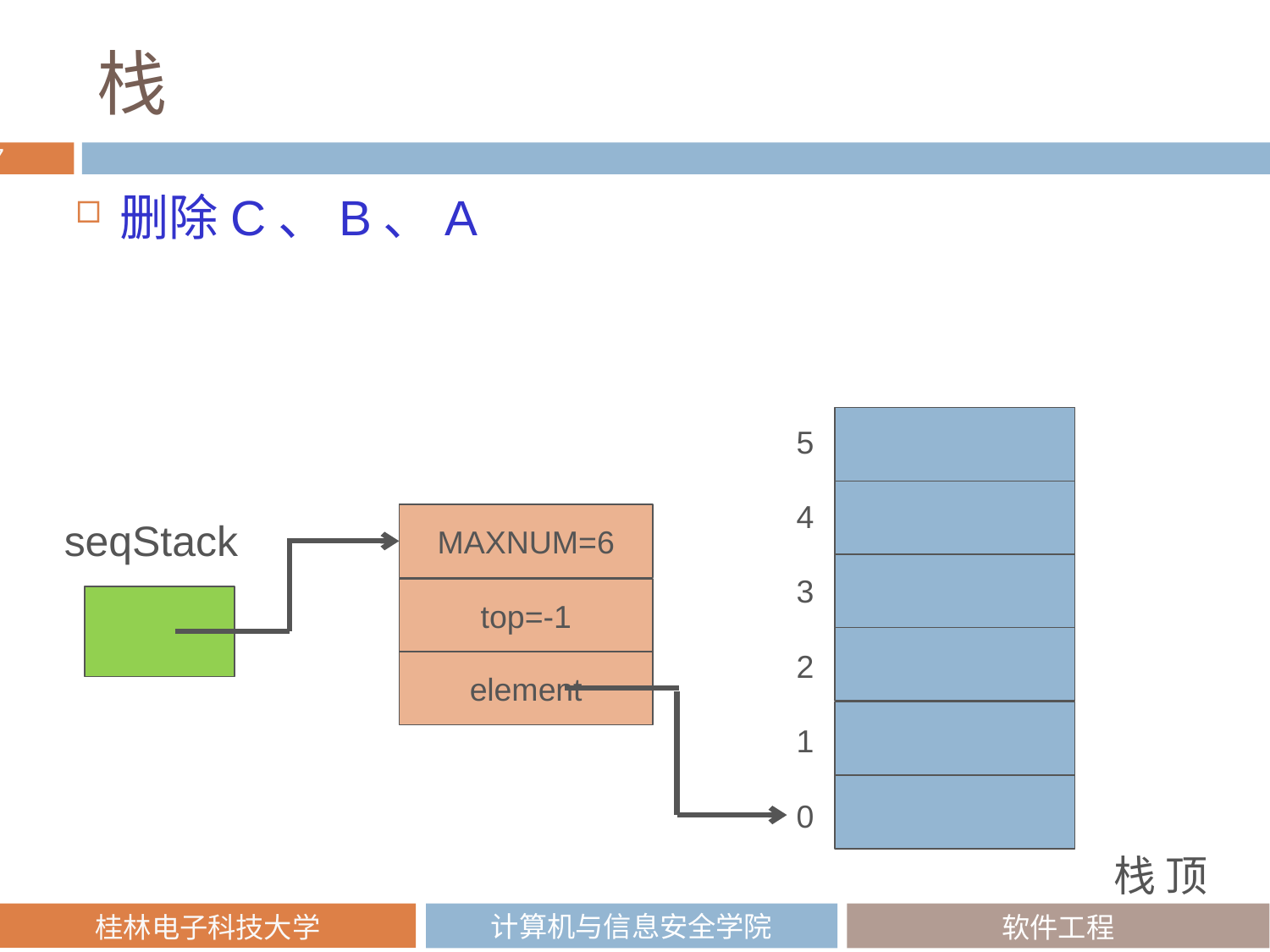

# 栈
删除C、B、A

5

4
MAXNUM=6
seqStack

3
top=-1

2
element

1

0
栈 顶